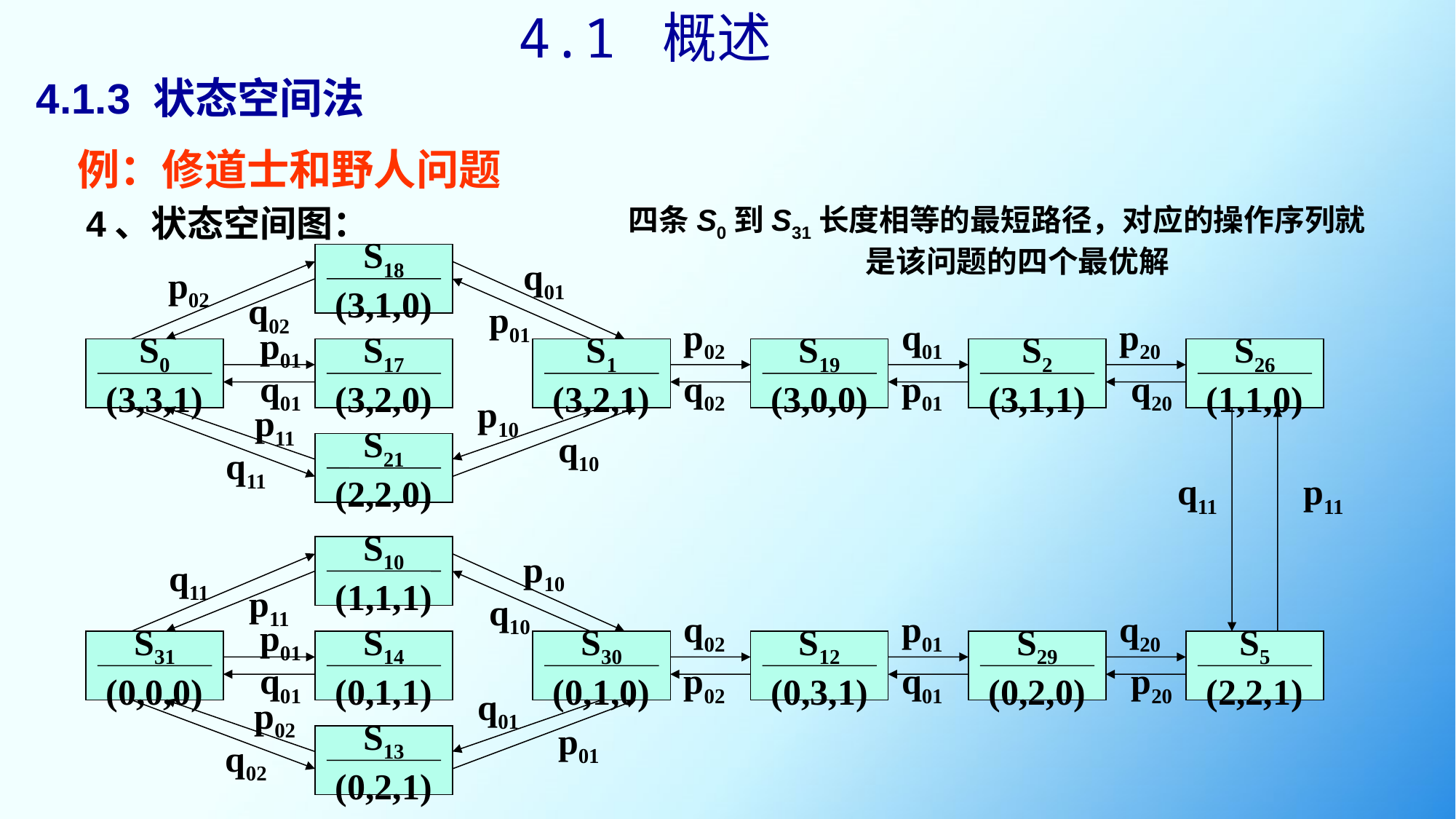

4.1 概述
# 4.1.3 状态空间法
例：修道士和野人问题
4、状态空间图：
四条S0到S31长度相等的最短路径，对应的操作序列就是该问题的四个最优解
S18
(3,1,0)

p02
q02

q01

p01
S1
(3,2,1)

p02
S19
(3,0,0)

q02

q01
S2
(3,1,1)

p01

p20
S26
(1,1,0)

q20

p01
S17
(3,2,0)

q01

S0
(3,3,1)

p10

q10

p11
S21
(2,2,0)

q11

q11
p11
S5
(2,2,1)

S10
(1,1,1)

p10

q10

q11

p11
S31
(0,0,0)

q02
S30
(0,1,0)

p02

p01
S12
(0,3,1)

q01

q20
S29
(0,2,0)

p20

p01
S14
(0,1,1)

q01
q01

S13
(0,2,1)

p01

q02
p02